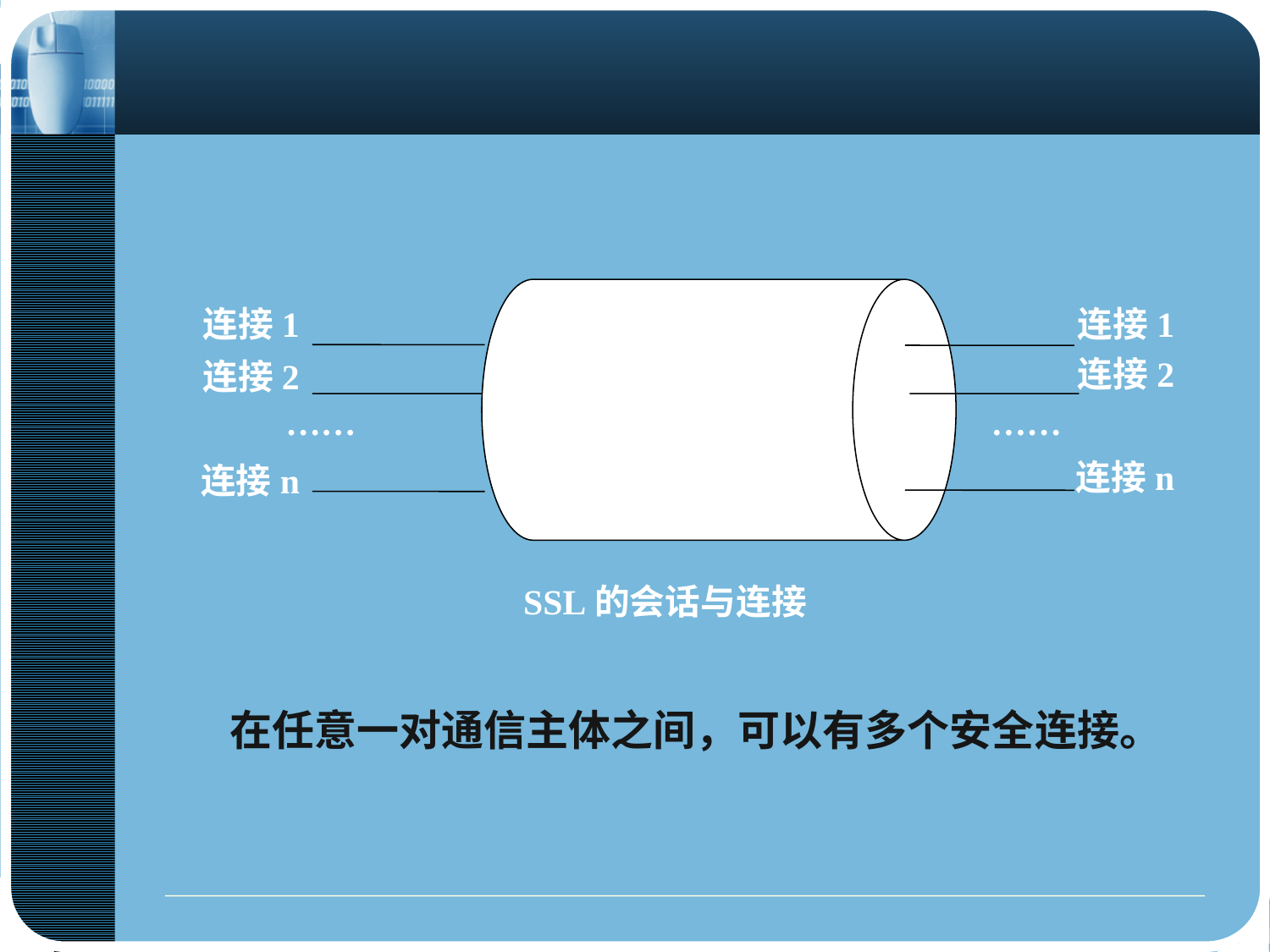

会  话
连接1
连接1

连接2
连接2
……

……
连接n
连接n

SSL的会话与连接
在任意一对通信主体之间，可以有多个安全连接。